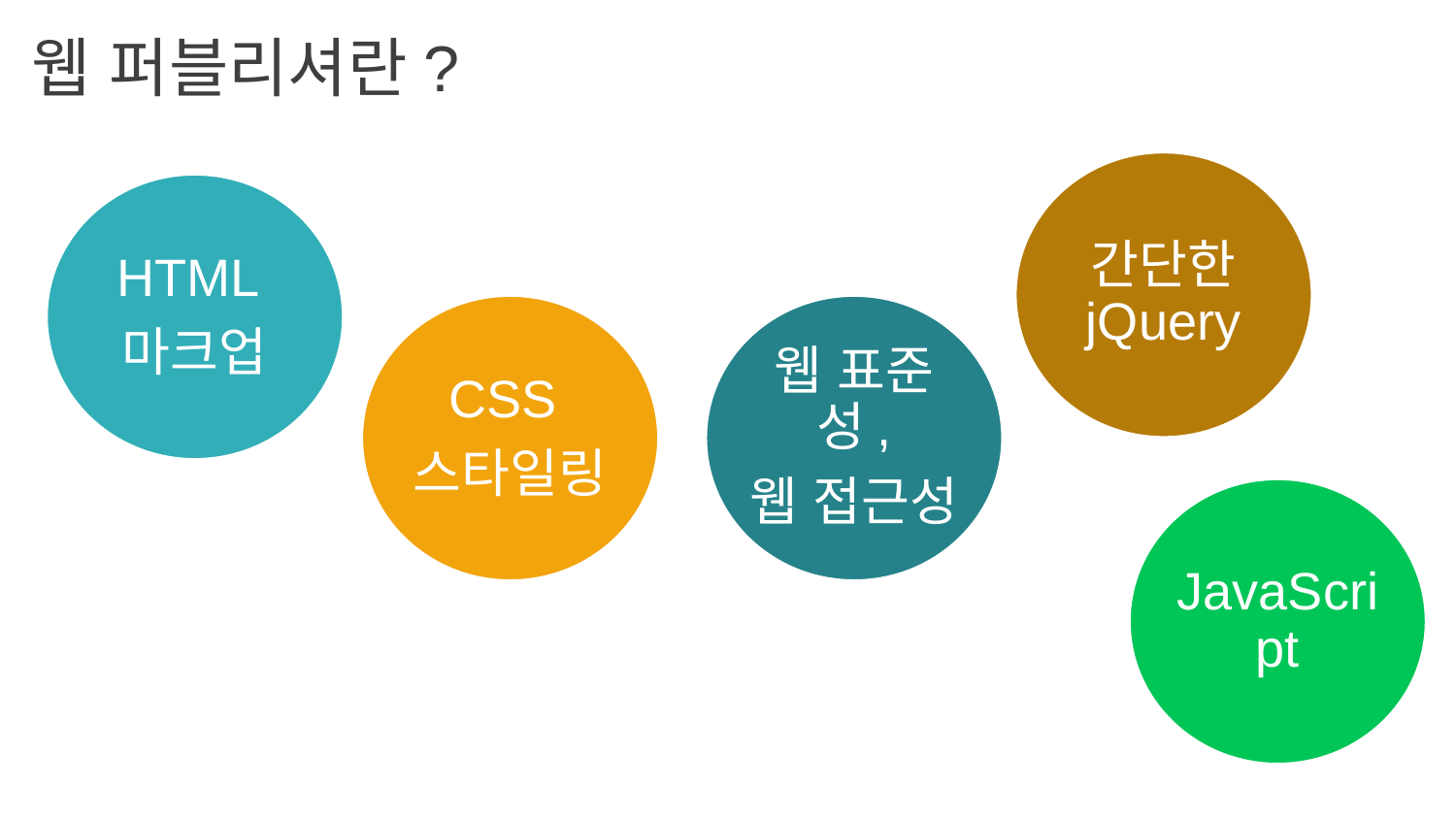

웹 퍼블리셔란?
간단한 jQuery
HTML
마크업
CSS
스타일링
웹 표준성,
웹 접근성
JavaScript